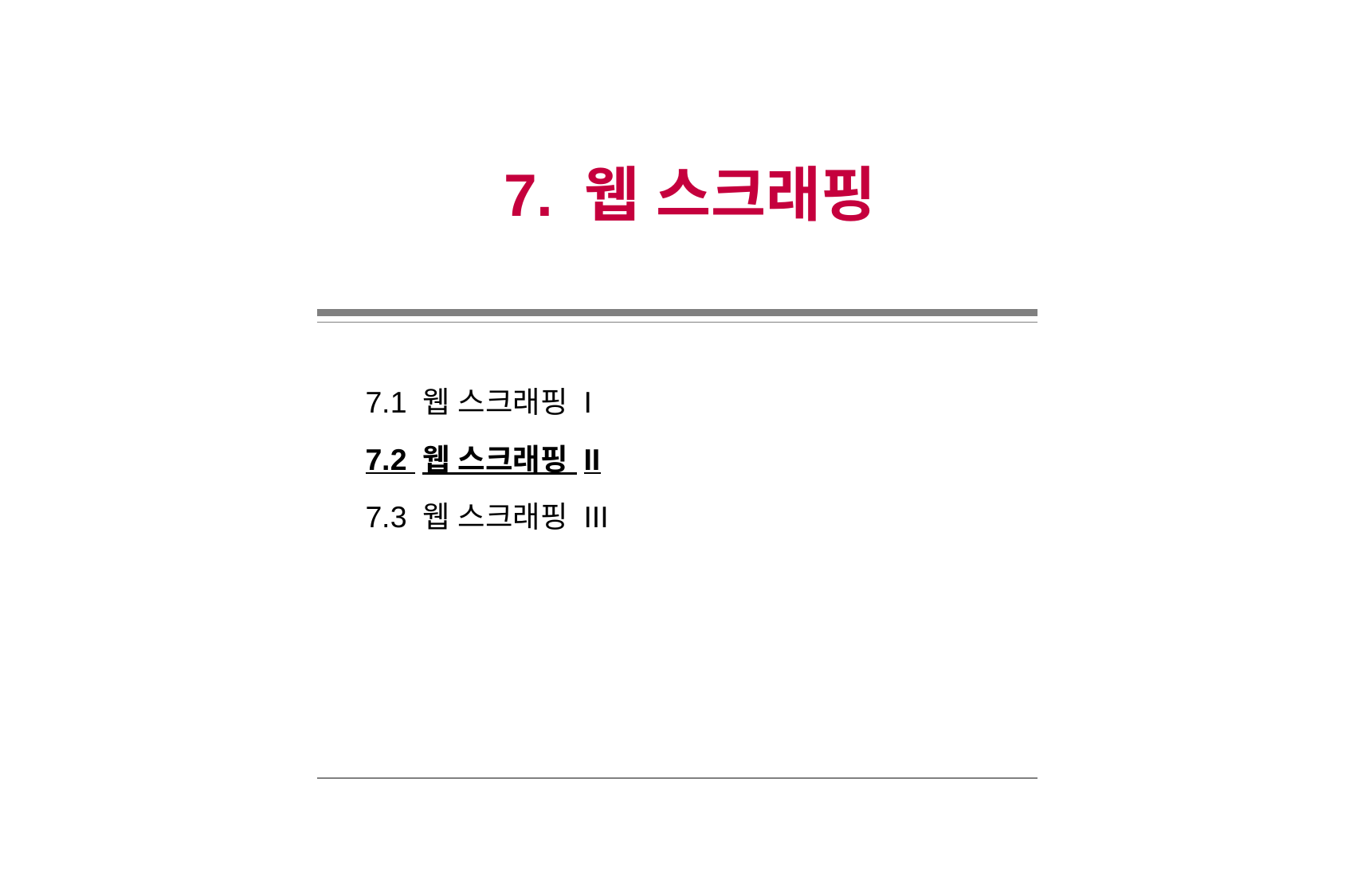

7. 웹 스크래핑
7.1 웹 스크래핑 I
7.2 웹 스크래핑 II
7.3 웹 스크래핑 III